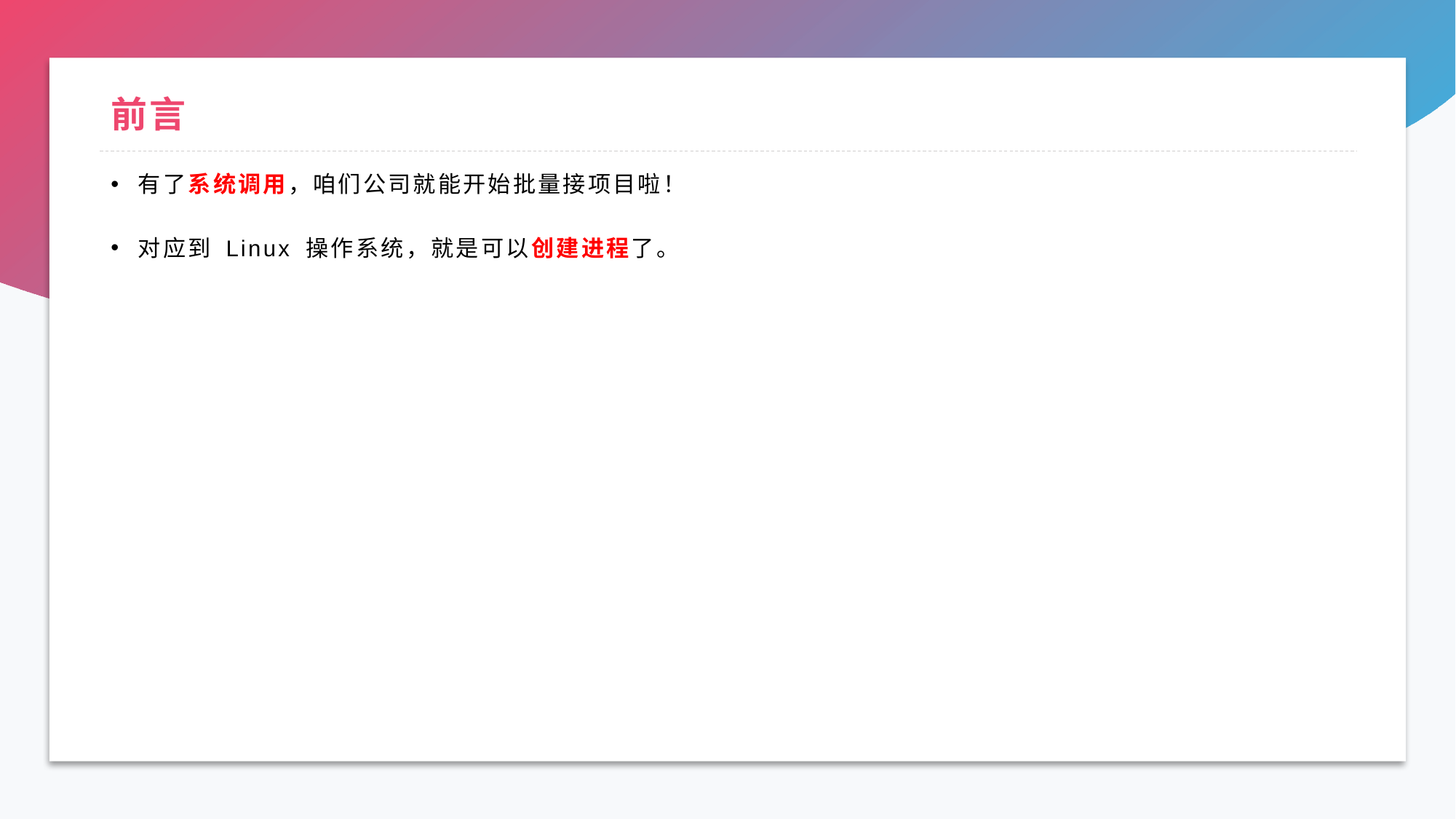

# 前言
有了系统调用，咱们公司就能开始批量接项目啦！
对应到 Linux 操作系统，就是可以创建进程了。